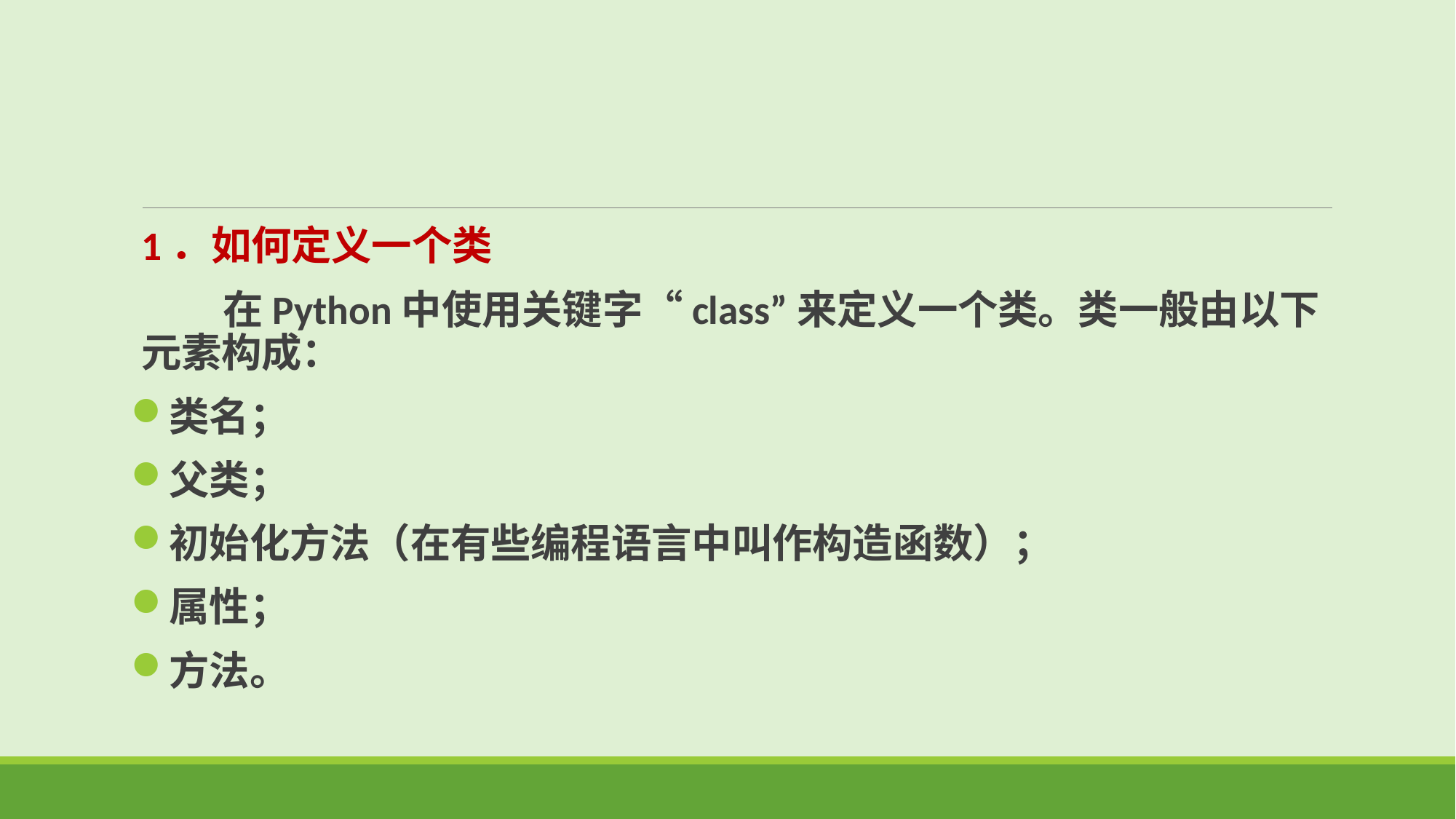

1．如何定义一个类
        在Python中使用关键字“class”来定义一个类。类一般由以下元素构成：
类名；
父类；
初始化方法（在有些编程语言中叫作构造函数）；
属性；
方法。